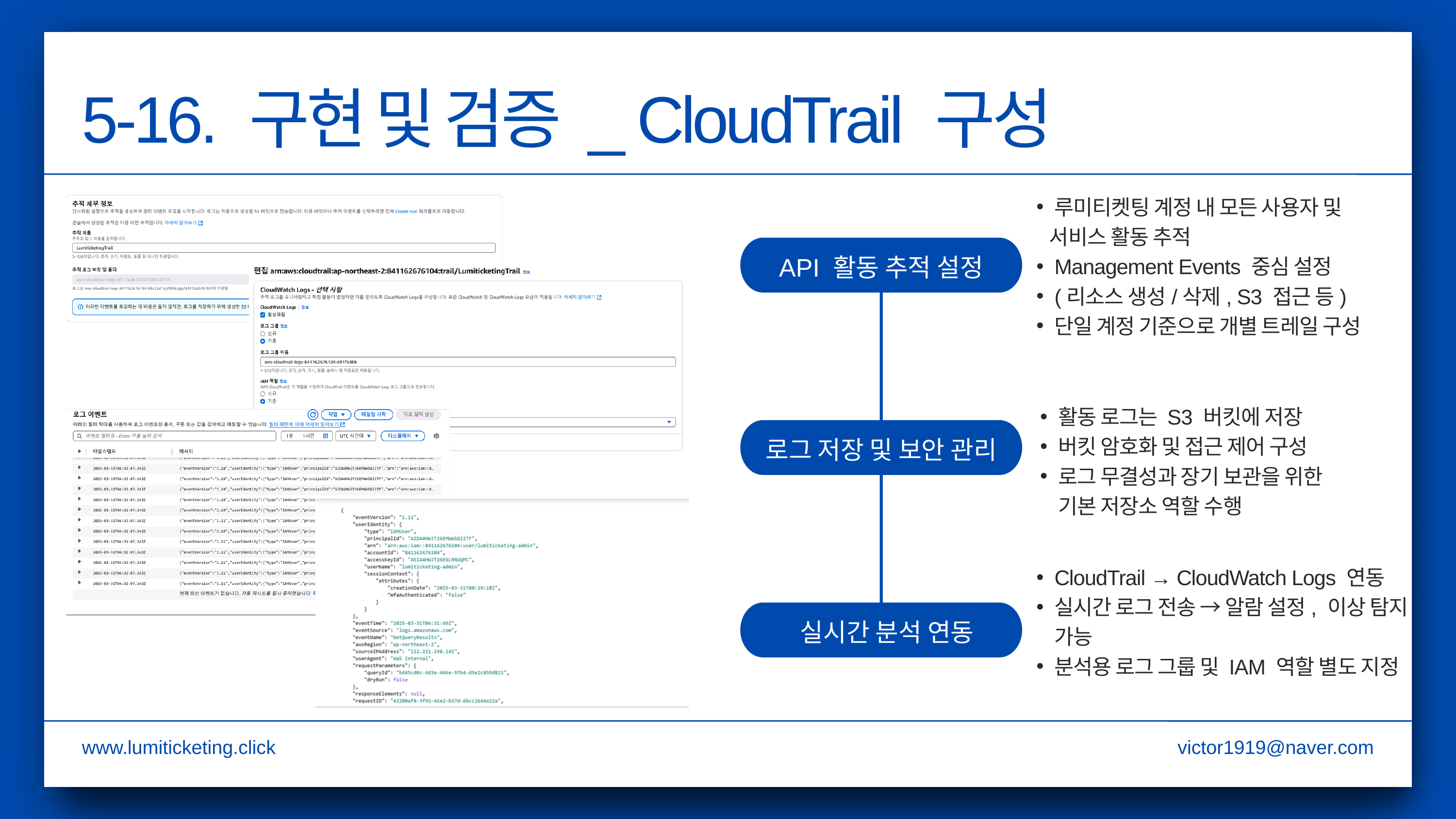

5-16. 구현 및 검증 _ CloudTrail 구성

루미티켓팅 계정 내 모든 사용자 및
      서비스 활동 추적
Management Events 중심 설정
(리소스 생성/삭제, S3 접근 등)
단일 계정 기준으로 개별 트레일 구성

API 활동 추적 설정

활동 로그는 S3 버킷에 저장
버킷 암호화 및 접근 제어 구성
로그 무결성과 장기 보관을 위한 기본 저장소 역할 수행

로그 저장 및 보안 관리

CloudTrail → CloudWatch Logs 연동
실시간 로그 전송 → 알람 설정, 이상 탐지 가능
분석용 로그 그룹 및 IAM 역할 별도 지정

 실시간 분석 연동

www.lumiticketing.click
victor1919@naver.com